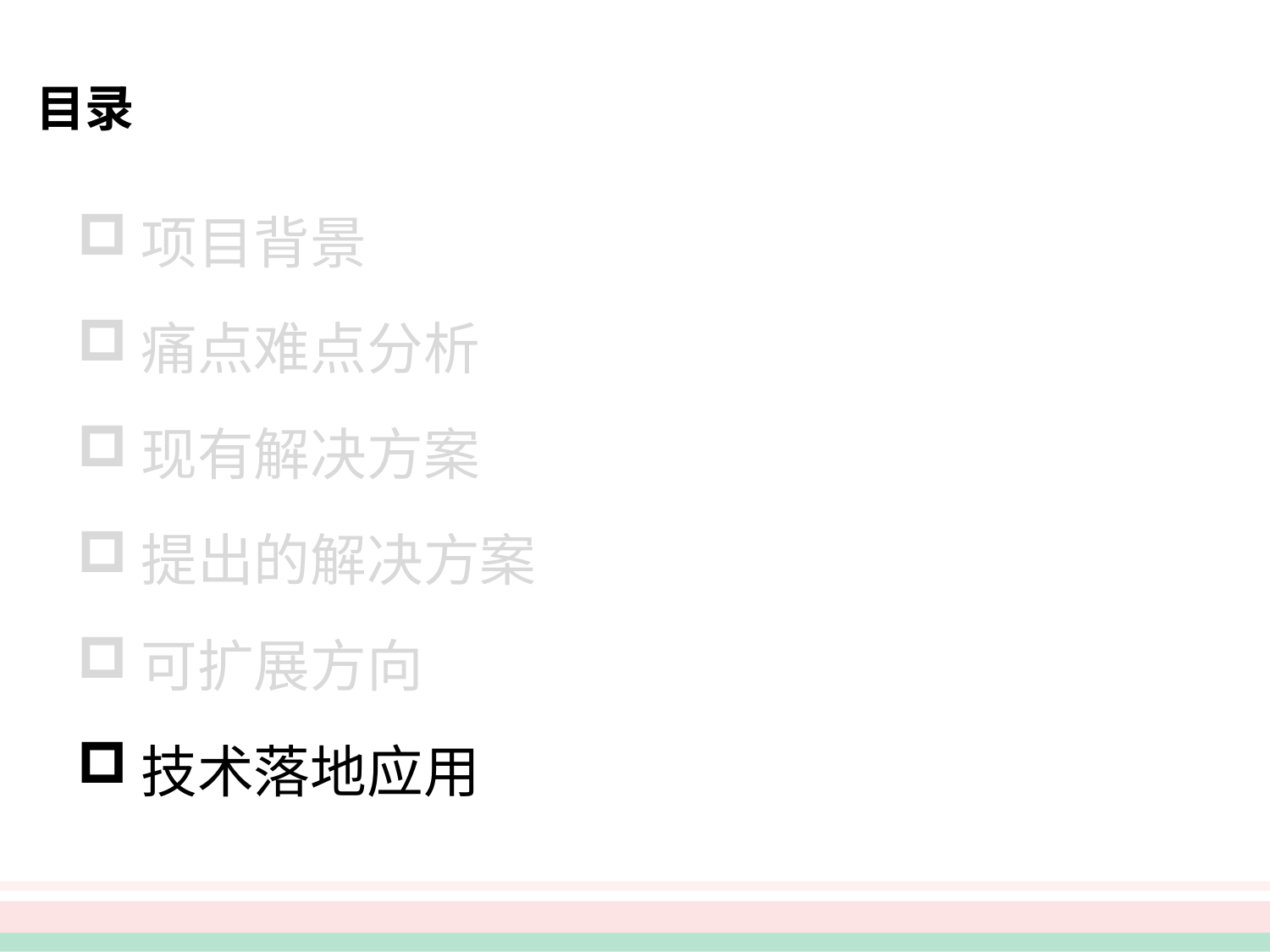

目录
项目背景

痛点难点分析

现有解决方案

提出的解决方案

可扩展方向

技术落地应用